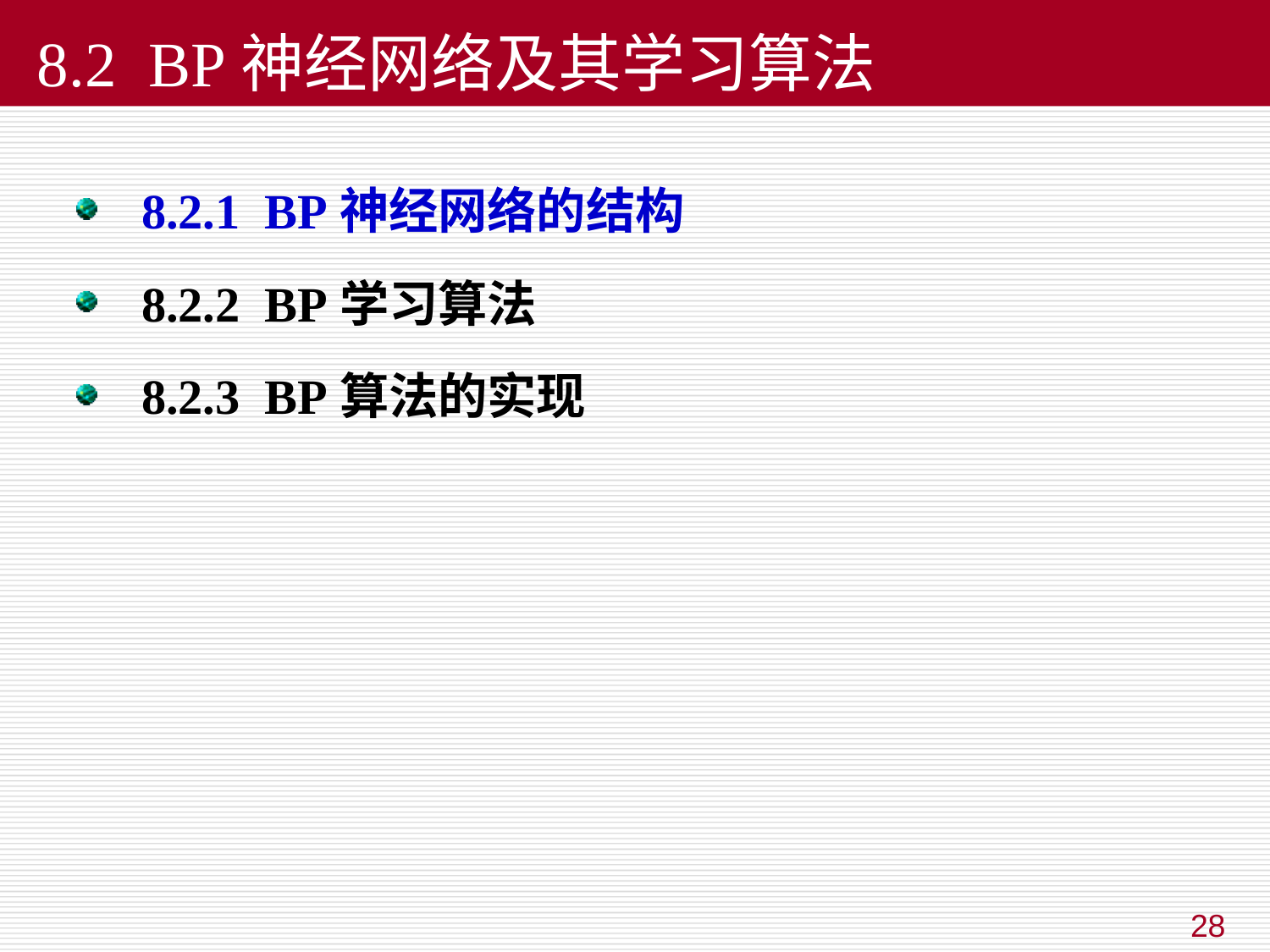

# 8.2  BP神经网络及其学习算法
8.2.1  BP神经网络的结构
8.2.2  BP学习算法
8.2.3  BP算法的实现
28